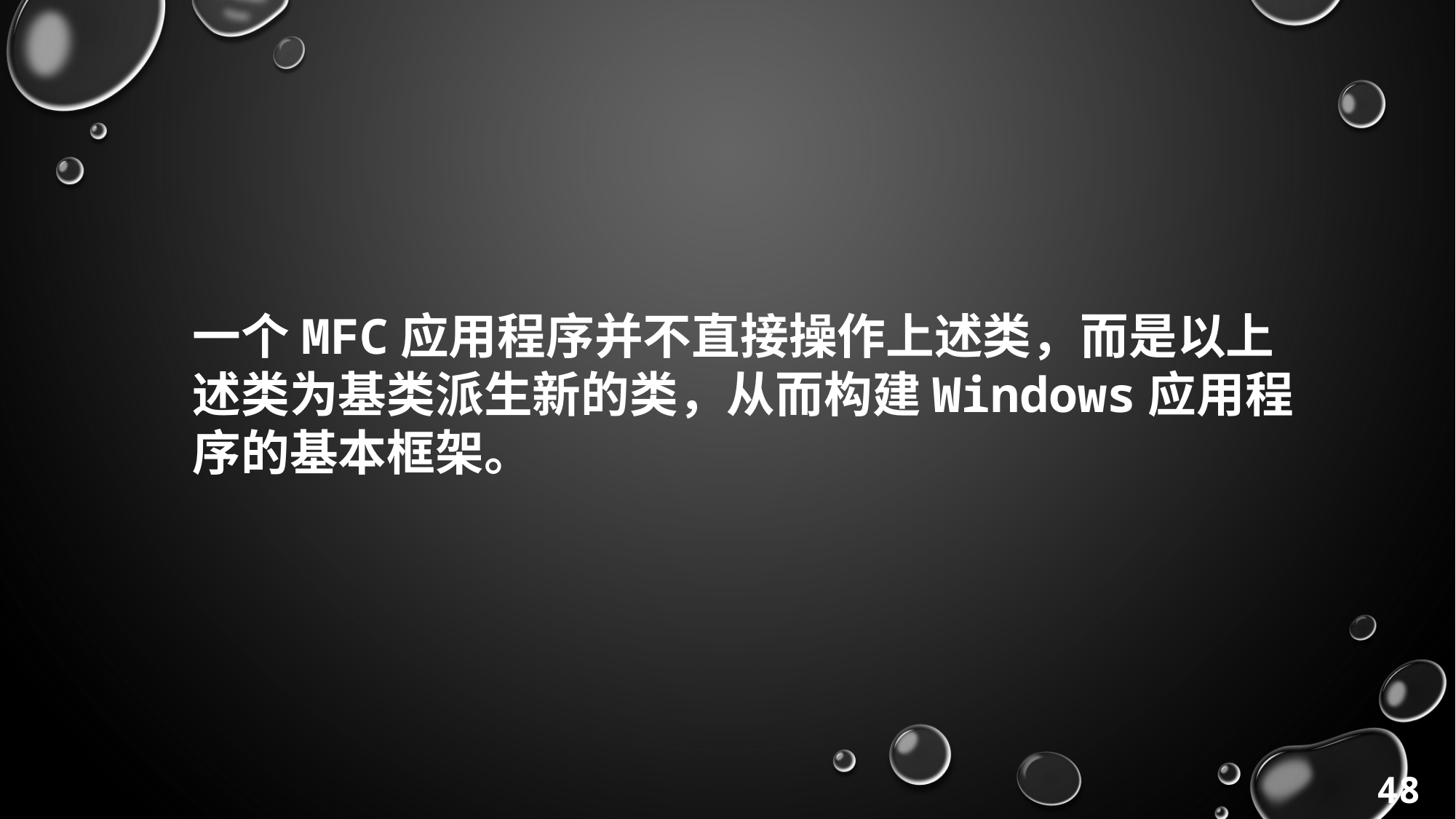

一个MFC应用程序并不直接操作上述类，而是以上述类为基类派生新的类，从而构建Windows应用程序的基本框架。
48